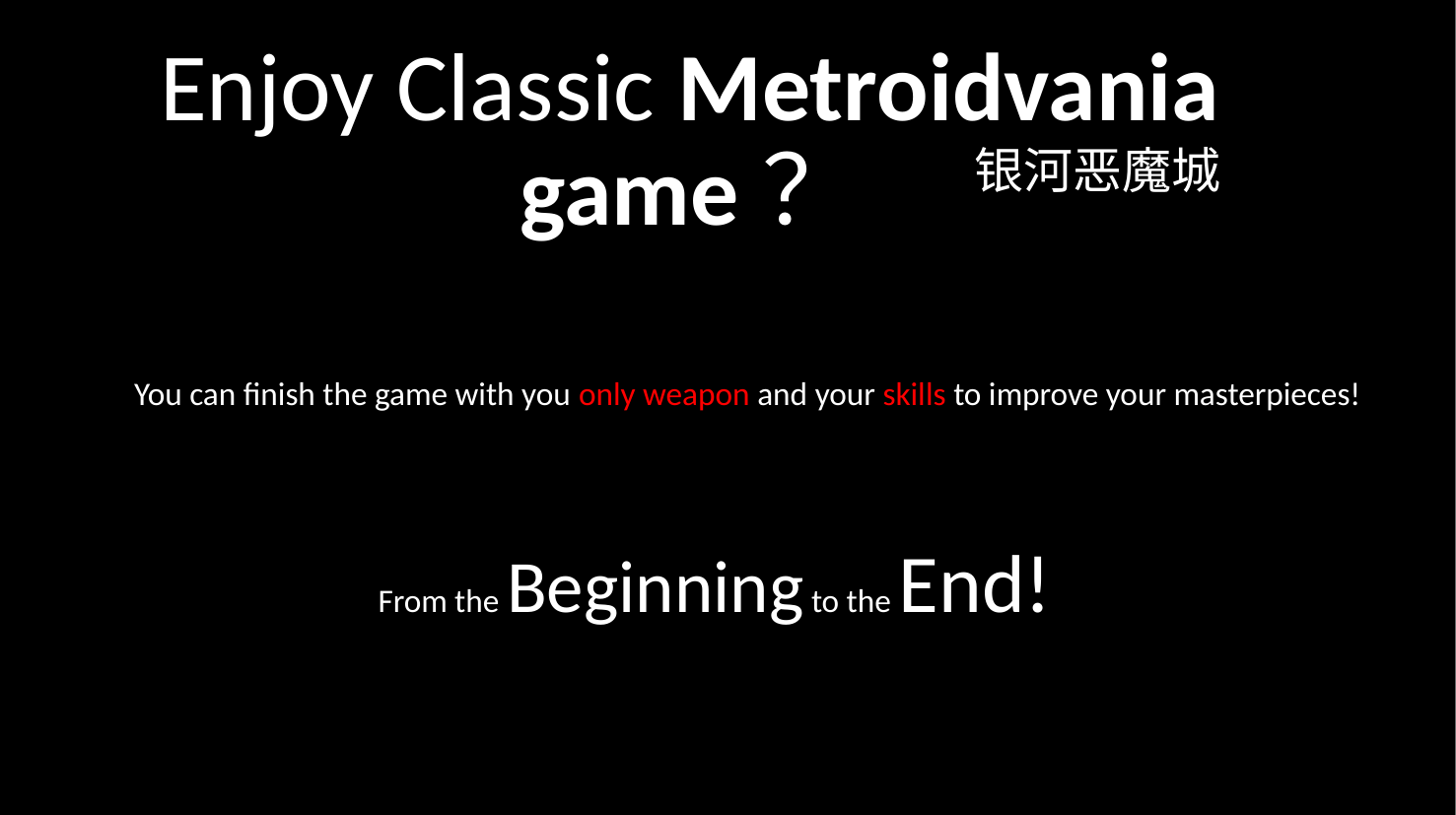

# Enjoy Classic Metroidvania game？
银河恶魔城
You can finish the game with you only weapon and your skills to improve your masterpieces!
From the Beginning to the End!